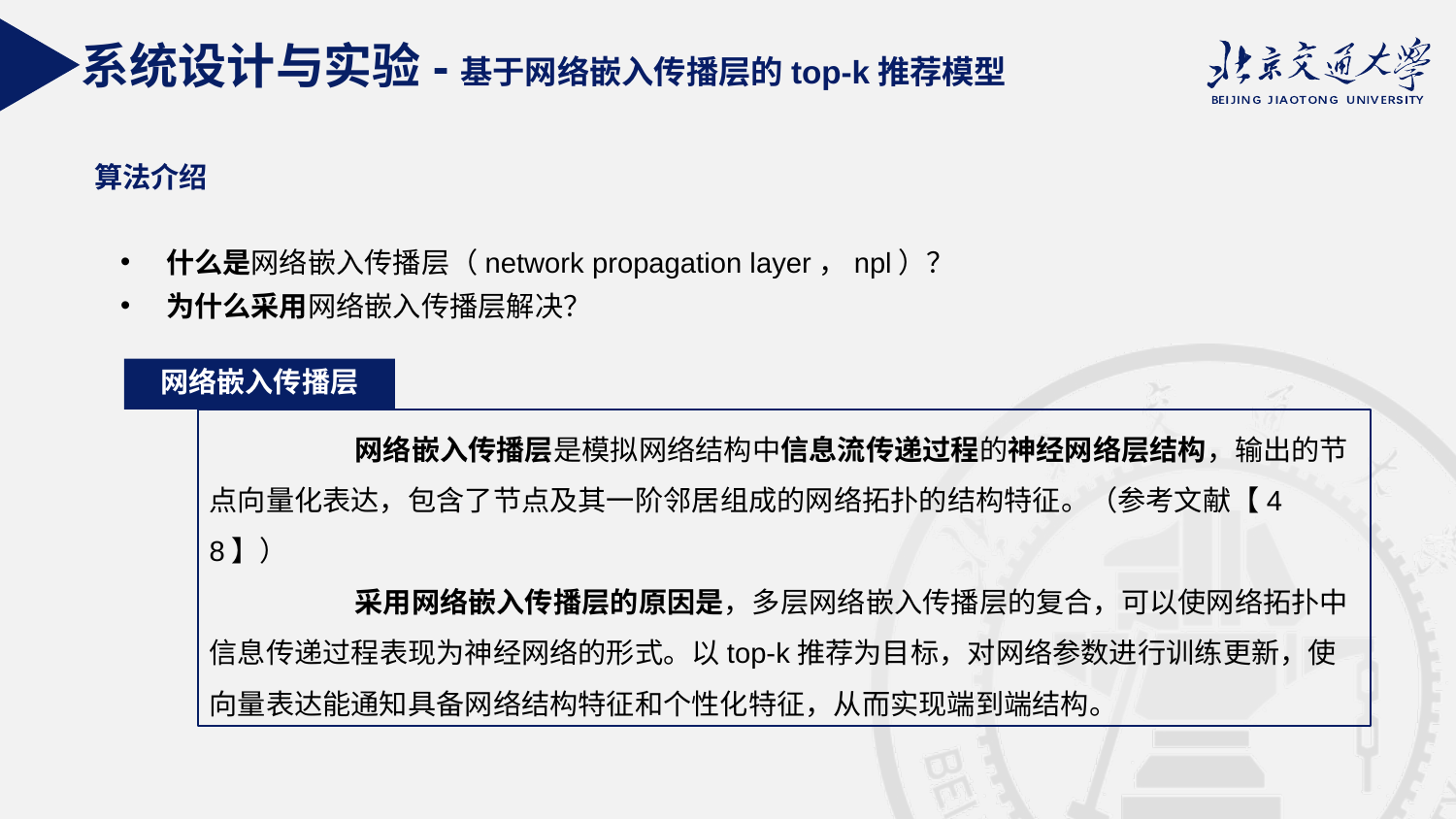

系统设计与实验-基于网络嵌入传播层的top-k推荐模型
算法介绍
什么是网络嵌入传播层（network propagation layer，npl）？
为什么采用网络嵌入传播层解决？
网络嵌入传播层
	网络嵌入传播层是模拟网络结构中信息流传递过程的神经网络层结构，输出的节点向量化表达，包含了节点及其一阶邻居组成的网络拓扑的结构特征。（参考文献【48】）
	采用网络嵌入传播层的原因是，多层网络嵌入传播层的复合，可以使网络拓扑中信息传递过程表现为神经网络的形式。以top-k推荐为目标，对网络参数进行训练更新，使向量表达能通知具备网络结构特征和个性化特征，从而实现端到端结构。